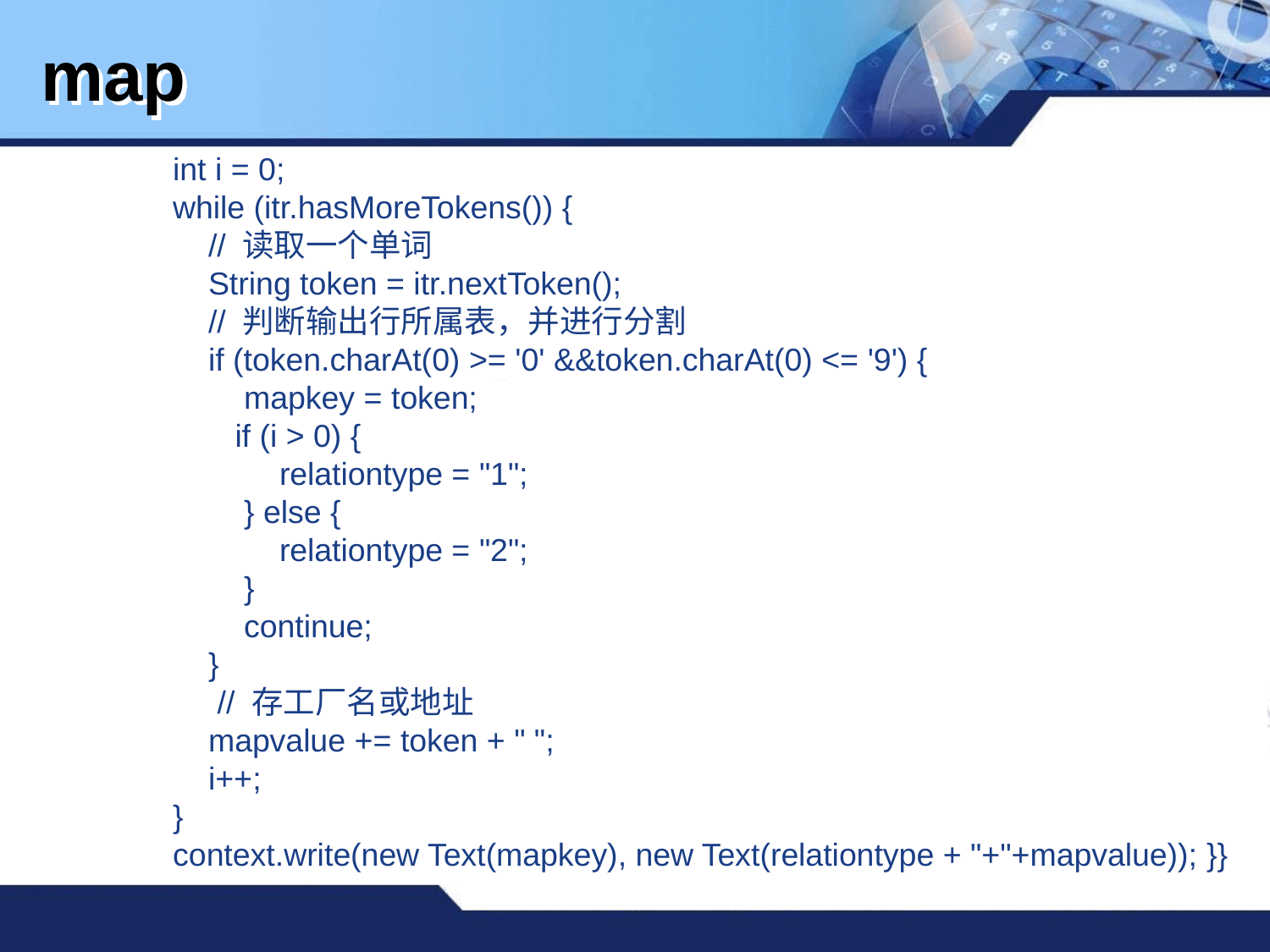

# map
            int i = 0;
            while (itr.hasMoreTokens()) {
                // 读取一个单词
                String token = itr.nextToken();
                // 判断输出行所属表，并进行分割
                if (token.charAt(0) >= '0' &&token.charAt(0) <= '9') {
                    mapkey = token;
                   if (i > 0) {
                        relationtype = "1";
                    } else {
                        relationtype = "2";
                    }
                    continue;
                }
                 // 存工厂名或地址
                mapvalue += token + " ";
                i++;
            }
            context.write(new Text(mapkey), new Text(relationtype + "+"+mapvalue)); }}